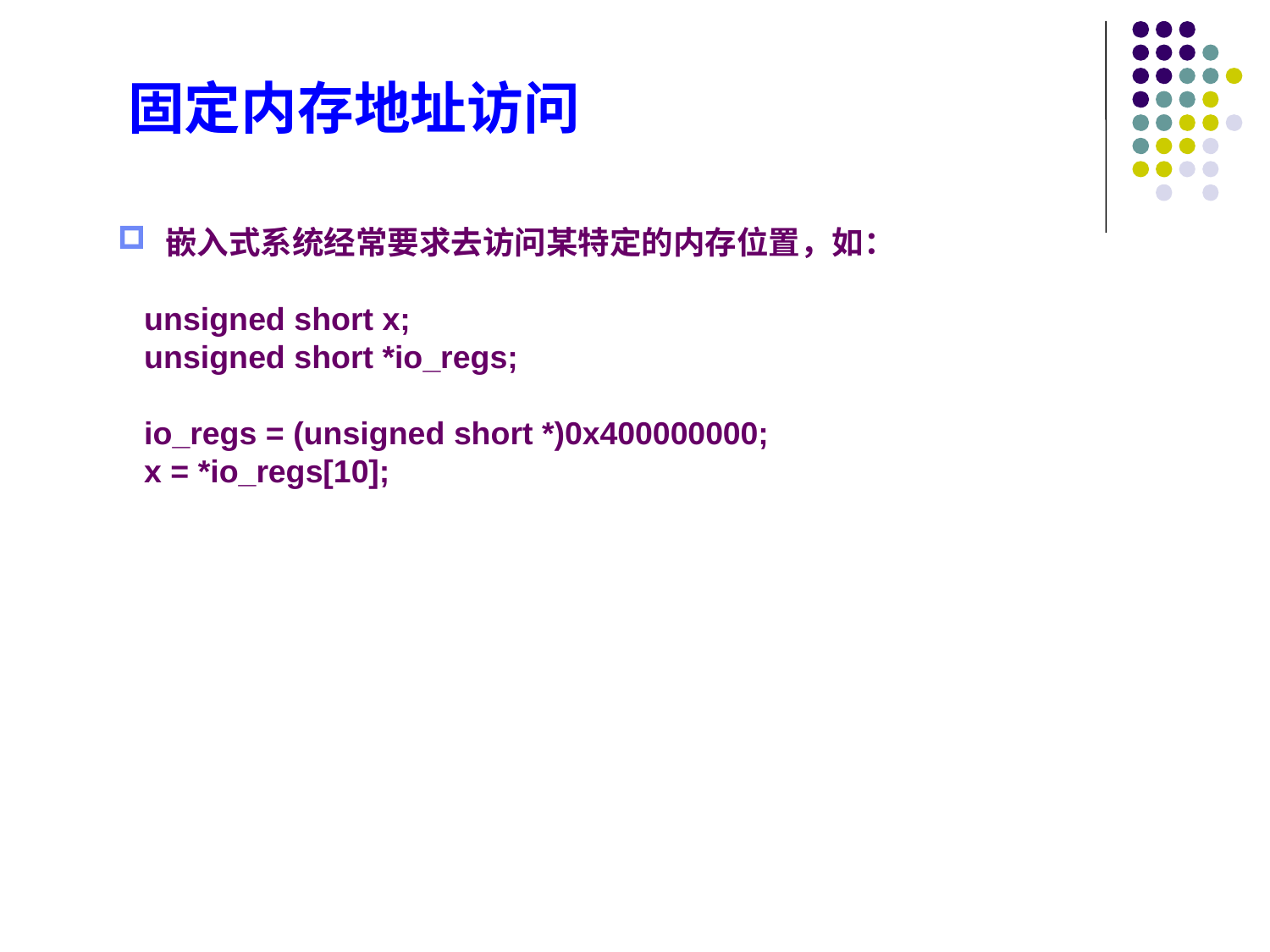

固定内存地址访问
嵌入式系统经常要求去访问某特定的内存位置，如：

   unsigned short x;
   unsigned short *io_regs;

   io_regs = (unsigned short *)0x400000000;
   x = *io_regs[10];